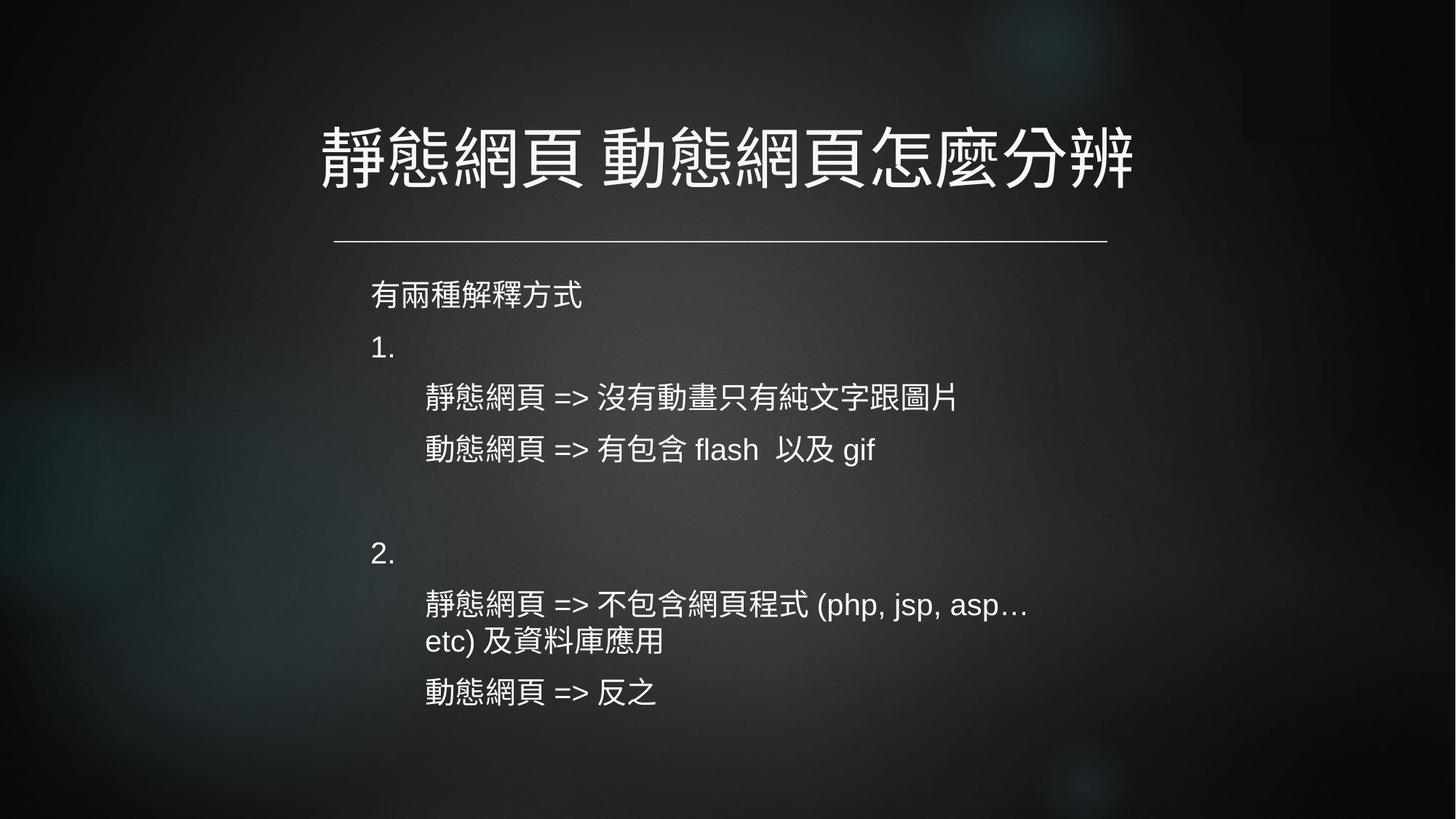

# 靜態網頁 動態網頁怎麼分辨
有兩種解釋方式
1.
靜態網頁=>沒有動畫只有純文字跟圖片
動態網頁=>有包含flash 以及gif

2.
靜態網頁=>不包含網頁程式(php, jsp, asp…etc)及資料庫應用
動態網頁=>反之